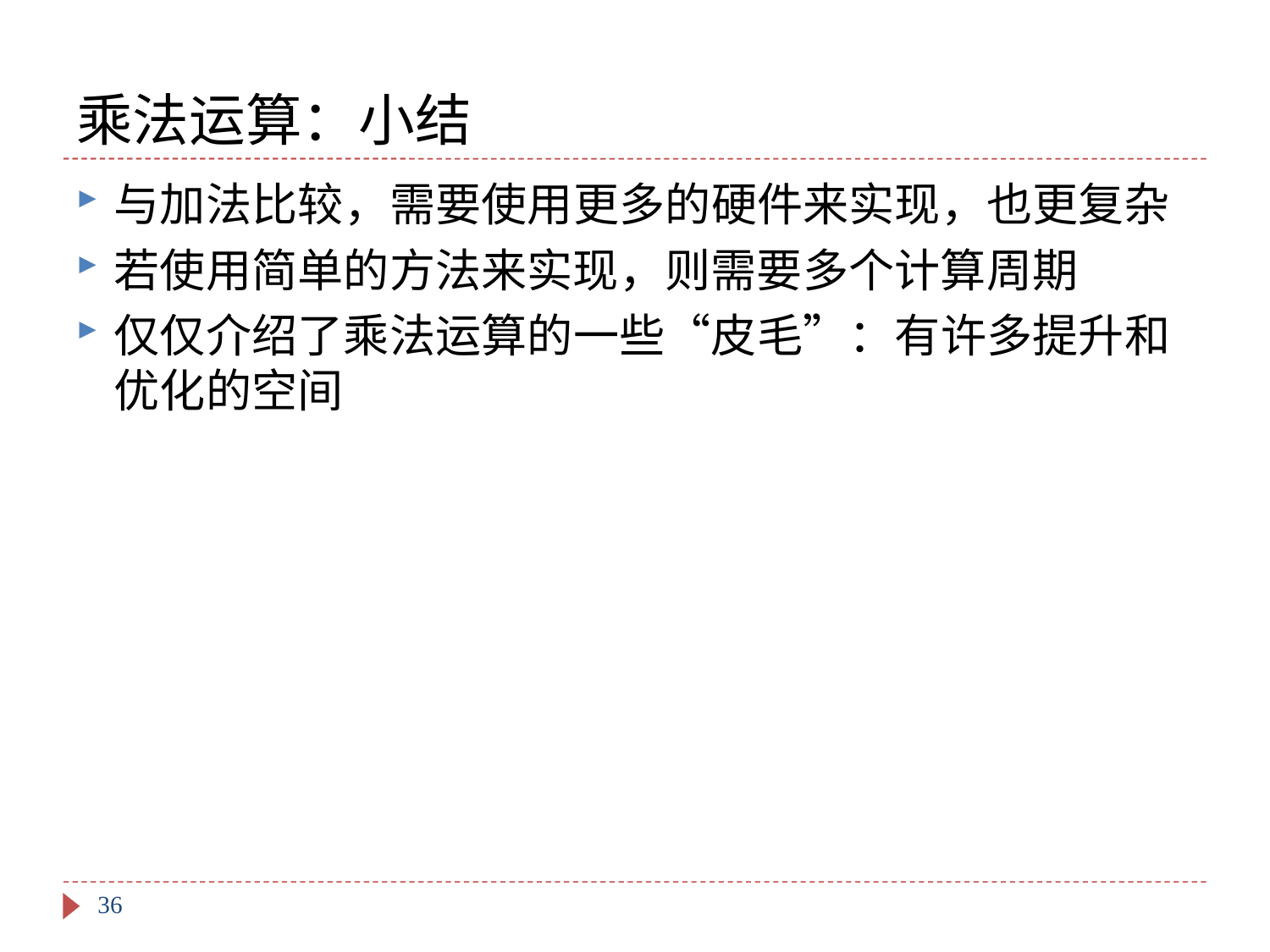

# 乘法运算：小结
与加法比较，需要使用更多的硬件来实现，也更复杂
若使用简单的方法来实现，则需要多个计算周期
仅仅介绍了乘法运算的一些“皮毛”：有许多提升和优化的空间

36